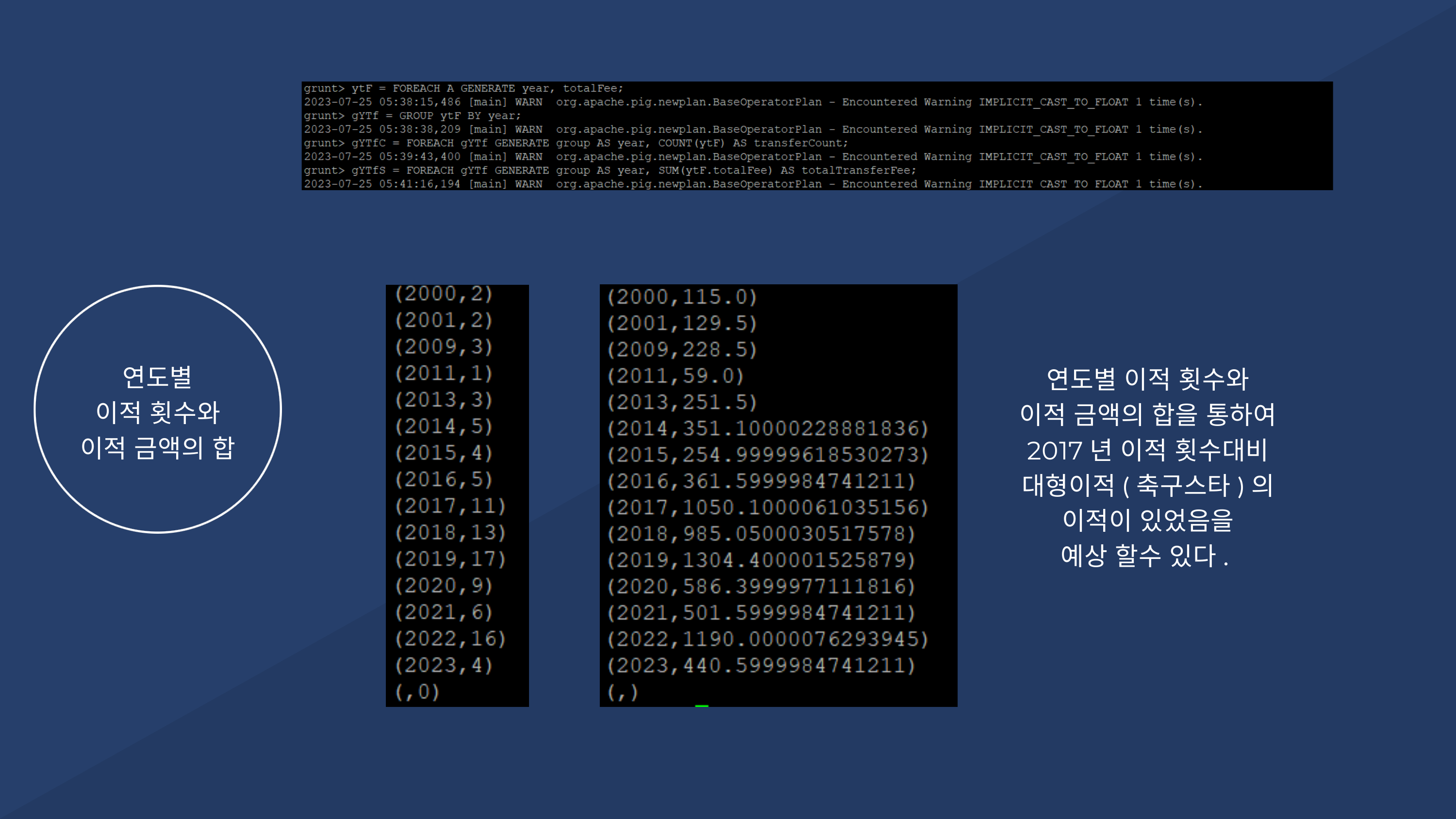

연도별
이적 횟수와
이적 금액의 합
연도별 이적 횟수와
이적 금액의 합을 통하여
2017년 이적 횟수대비
대형이적(축구스타)의
이적이 있었음을
예상 할수 있다.